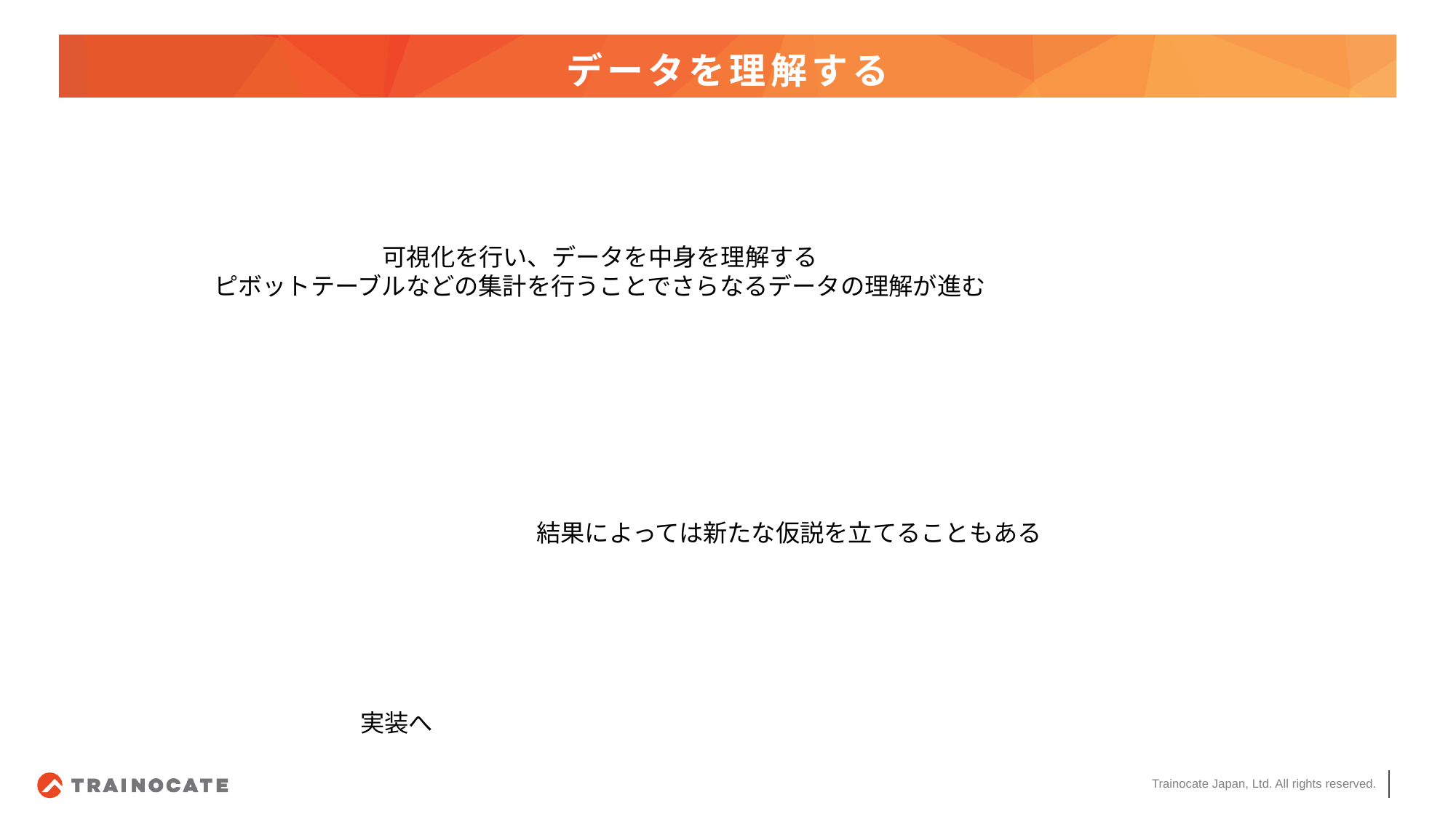

# データを理解する
可視化を行い、データを中身を理解する
ピボットテーブルなどの集計を行うことでさらなるデータの理解が進む
結果によっては新たな仮説を立てることもある
実装へ